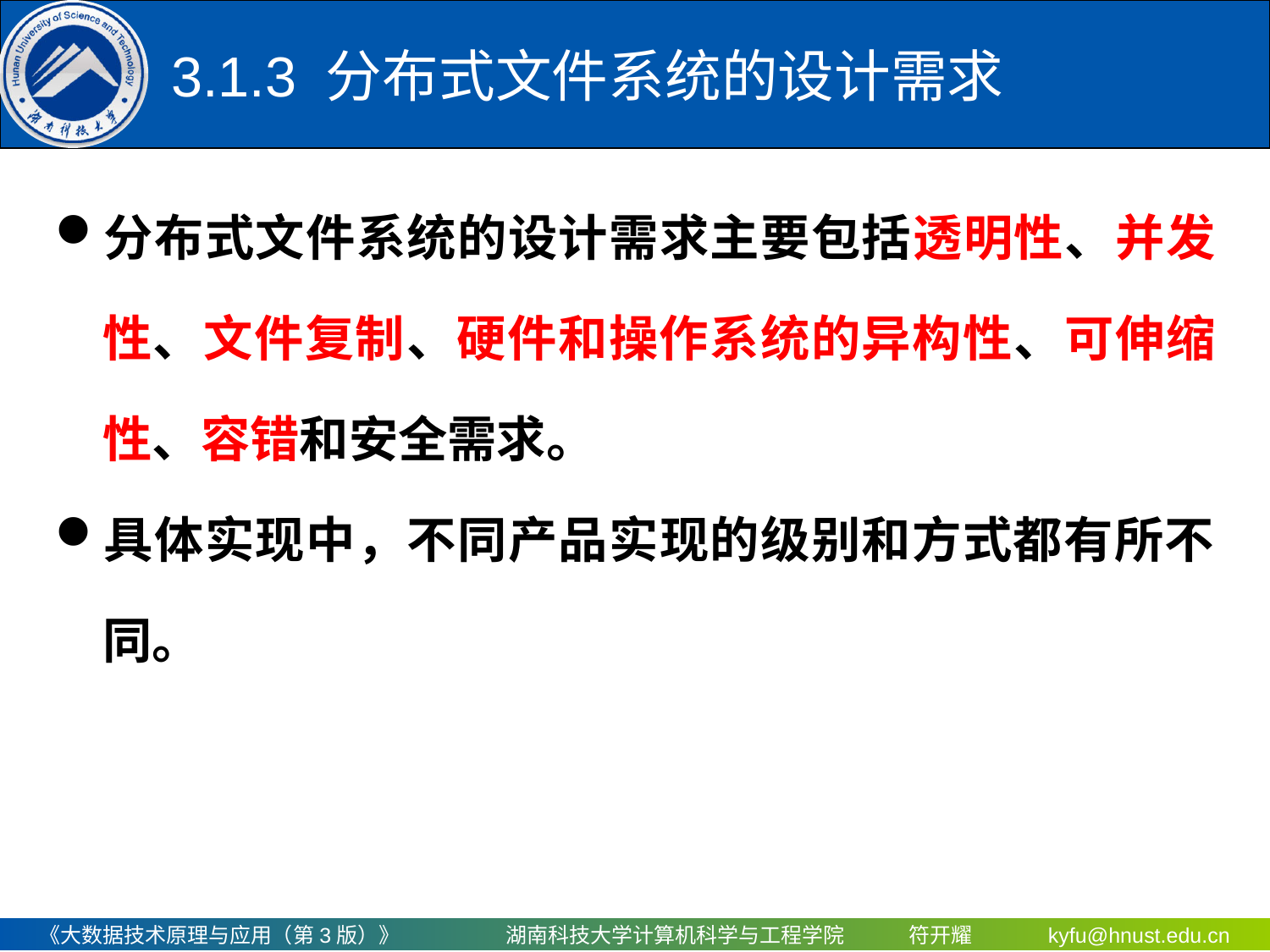

# 3.1.3 分布式文件系统的设计需求
分布式文件系统的设计需求主要包括透明性、并发性、文件复制、硬件和操作系统的异构性、可伸缩性、容错和安全需求。
具体实现中，不同产品实现的级别和方式都有所不同。